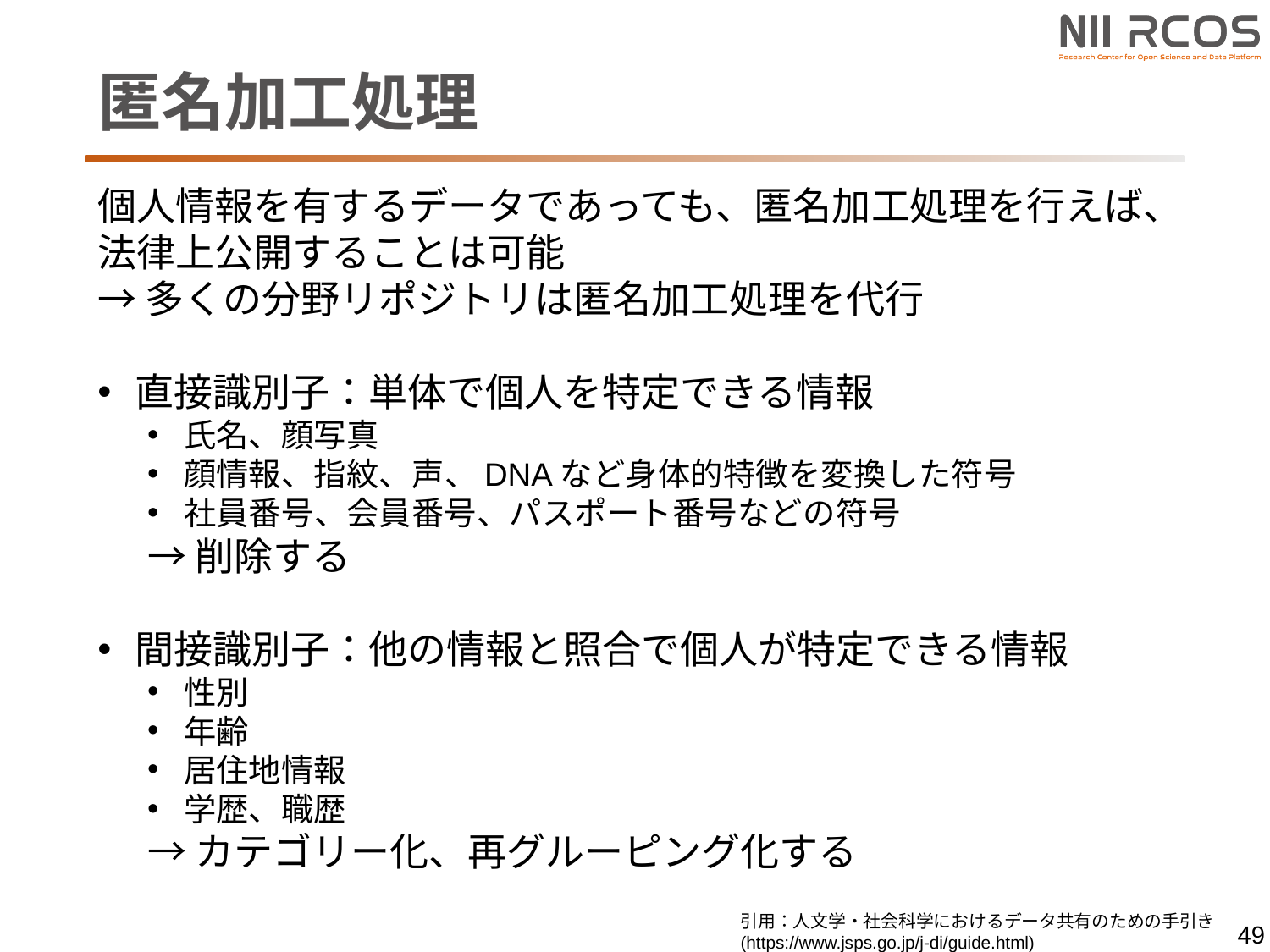

# 匿名加工処理
個人情報を有するデータであっても、匿名加工処理を行えば、法律上公開することは可能
→多くの分野リポジトリは匿名加工処理を代行

直接識別子：単体で個人を特定できる情報
氏名、顔写真
顔情報、指紋、声、DNAなど身体的特徴を変換した符号
社員番号、会員番号、パスポート番号などの符号
→削除する

間接識別子：他の情報と照合で個人が特定できる情報
性別
年齢
居住地情報
学歴、職歴
→カテゴリー化、再グルーピング化する
引用：人文学・社会科学におけるデータ共有のための手引き
(https://www.jsps.go.jp/j-di/guide.html)
49